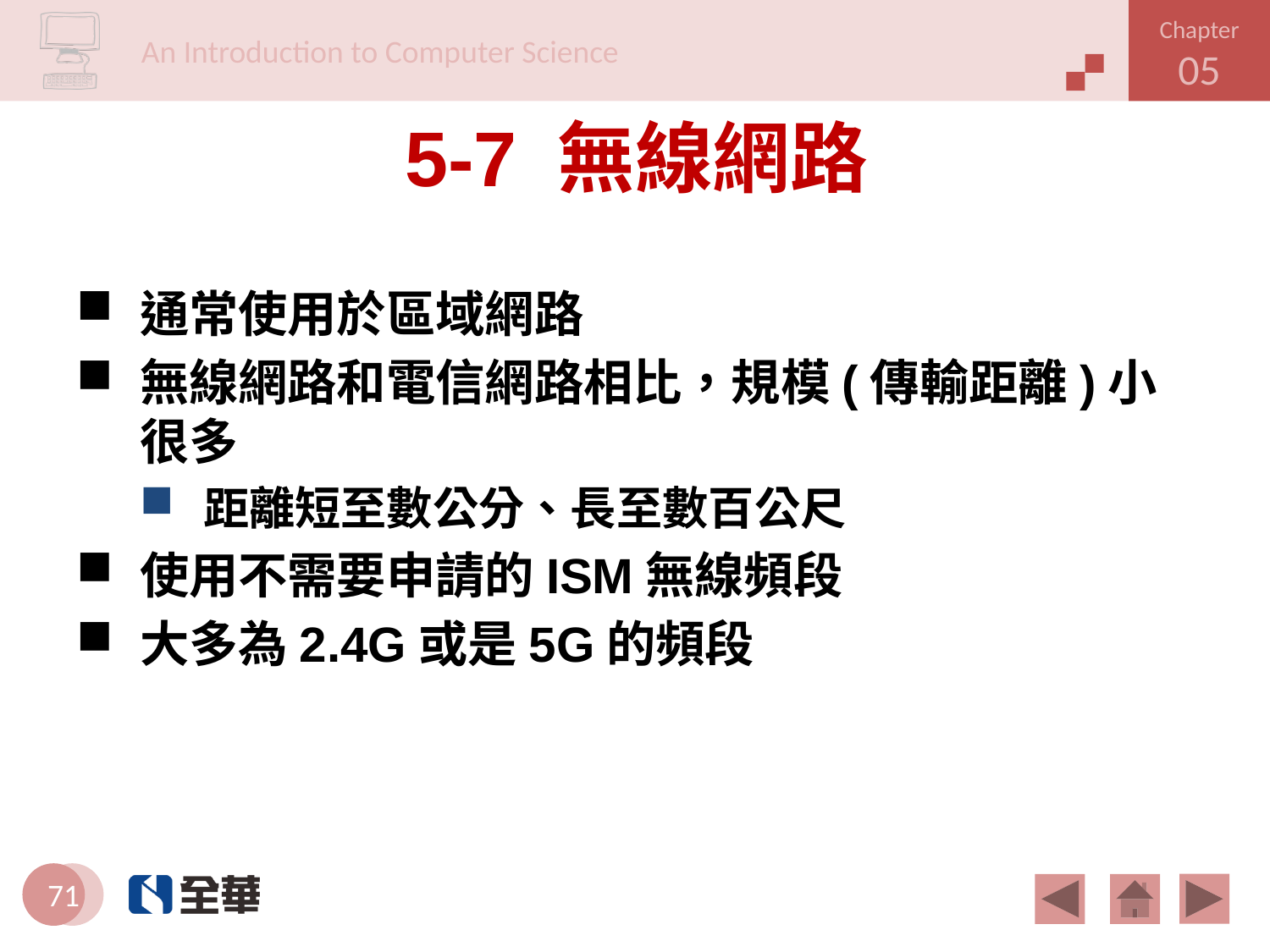

# 5-7 無線網路
通常使用於區域網路
無線網路和電信網路相比，規模(傳輸距離)小很多
距離短至數公分、長至數百公尺
使用不需要申請的ISM無線頻段
大多為2.4G或是5G的頻段